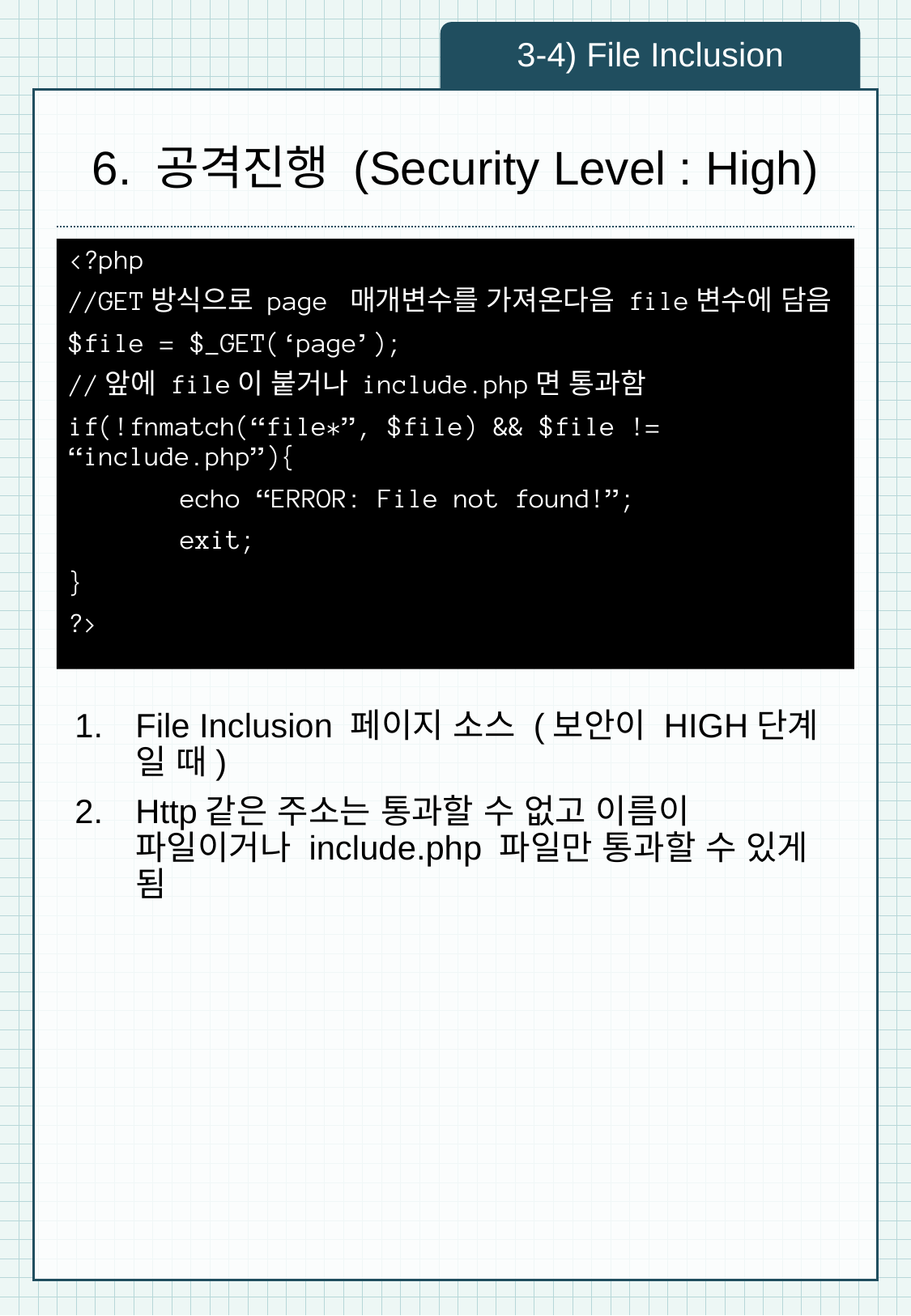

3-4) File Inclusion

# 6. 공격진행 (Security Level : High)
<?php
//GET방식으로 page 매개변수를 가져온다음 file변수에 담음
$file = $_GET(‘page’);
//앞에 file이 붙거나 include.php면 통과함
if(!fnmatch(“file*”, $file) && $file != “include.php”){
	echo “ERROR: File not found!”;
	exit;
}
?>
File Inclusion 페이지 소스 (보안이 HIGH단계 일 때)
Http같은 주소는 통과할 수 없고 이름이 파일이거나 include.php 파일만 통과할 수 있게 됨